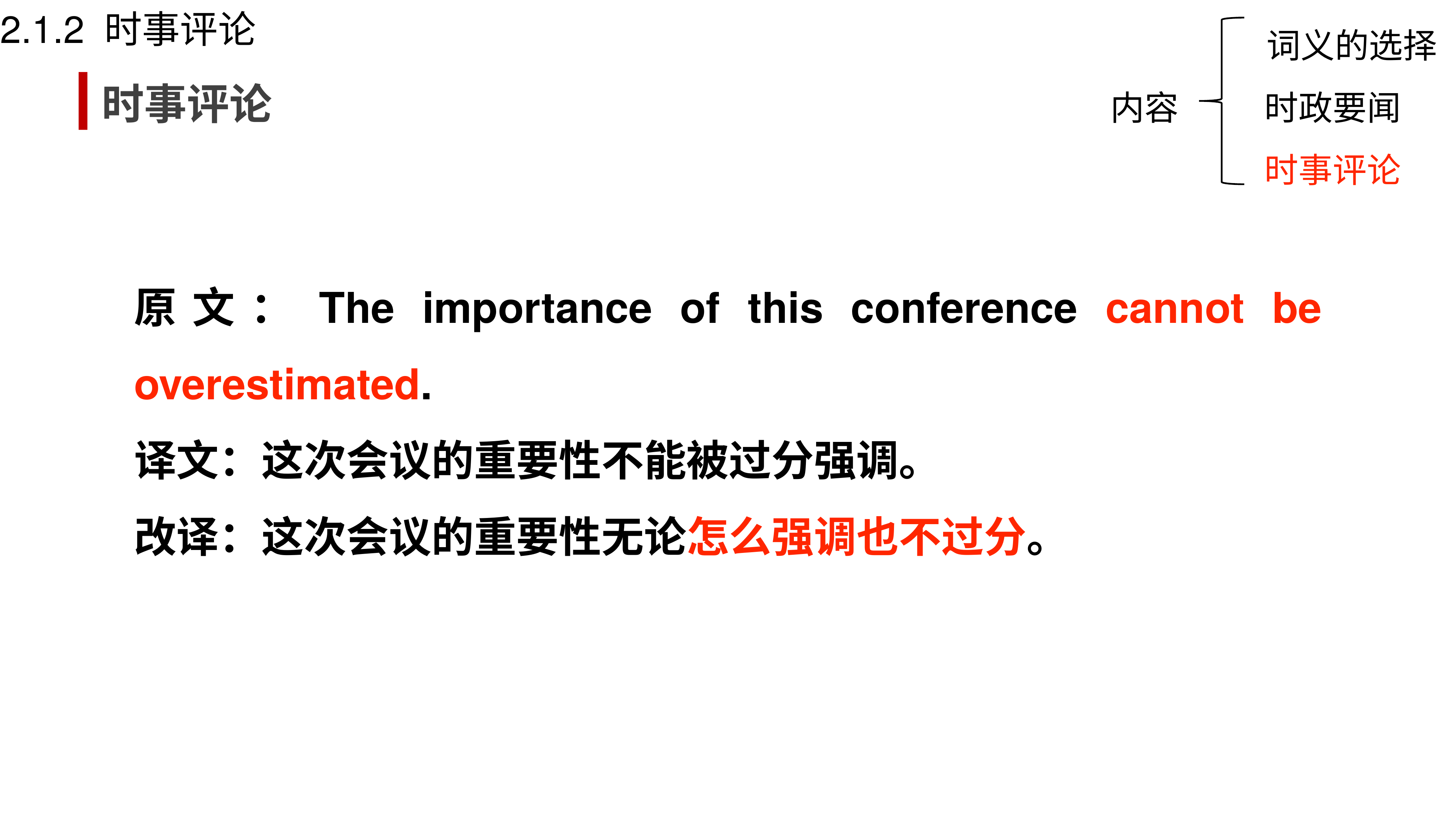

2.1.2 时事评论

词义的选择
时事评论

内容
时政要闻
时事评论
原文：The importance of this conference cannot be overestimated.
译文：这次会议的重要性不能被过分强调。
改译：这次会议的重要性无论怎么强调也不过分。